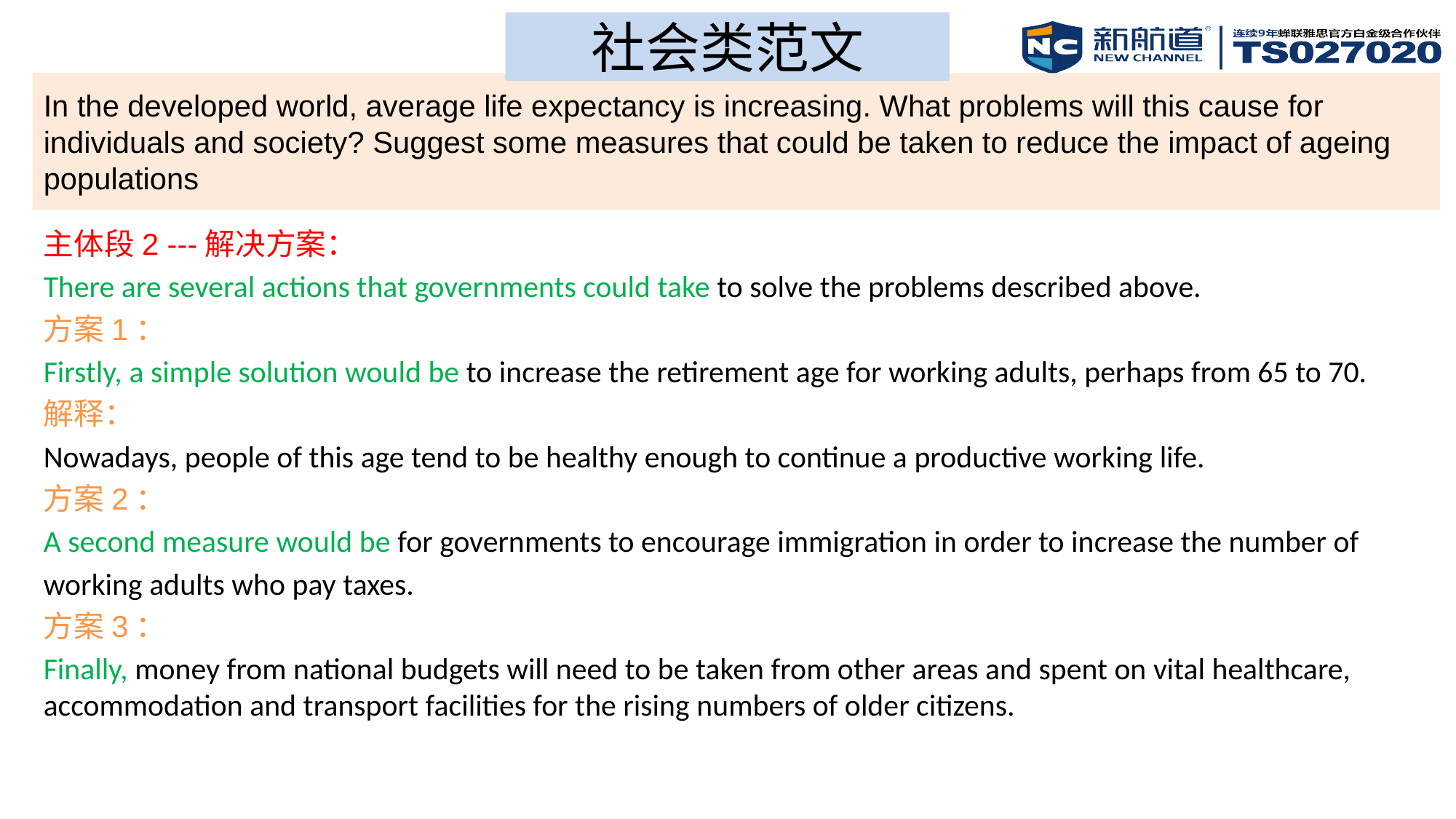

社会类范文
# In the developed world, average life expectancy is increasing. What problems will this cause for individuals and society? Suggest some measures that could be taken to reduce the impact of ageing populations
主体段2 ---解决方案：
There are several actions that governments could take to solve the problems described above.
方案1：
Firstly, a simple solution would be to increase the retirement age for working adults, perhaps from 65 to 70.
解释：
Nowadays, people of this age tend to be healthy enough to continue a productive working life.
方案2：
A second measure would be for governments to encourage immigration in order to increase the number of
working adults who pay taxes.
方案3：
Finally, money from national budgets will need to be taken from other areas and spent on vital healthcare, accommodation and transport facilities for the rising numbers of older citizens.